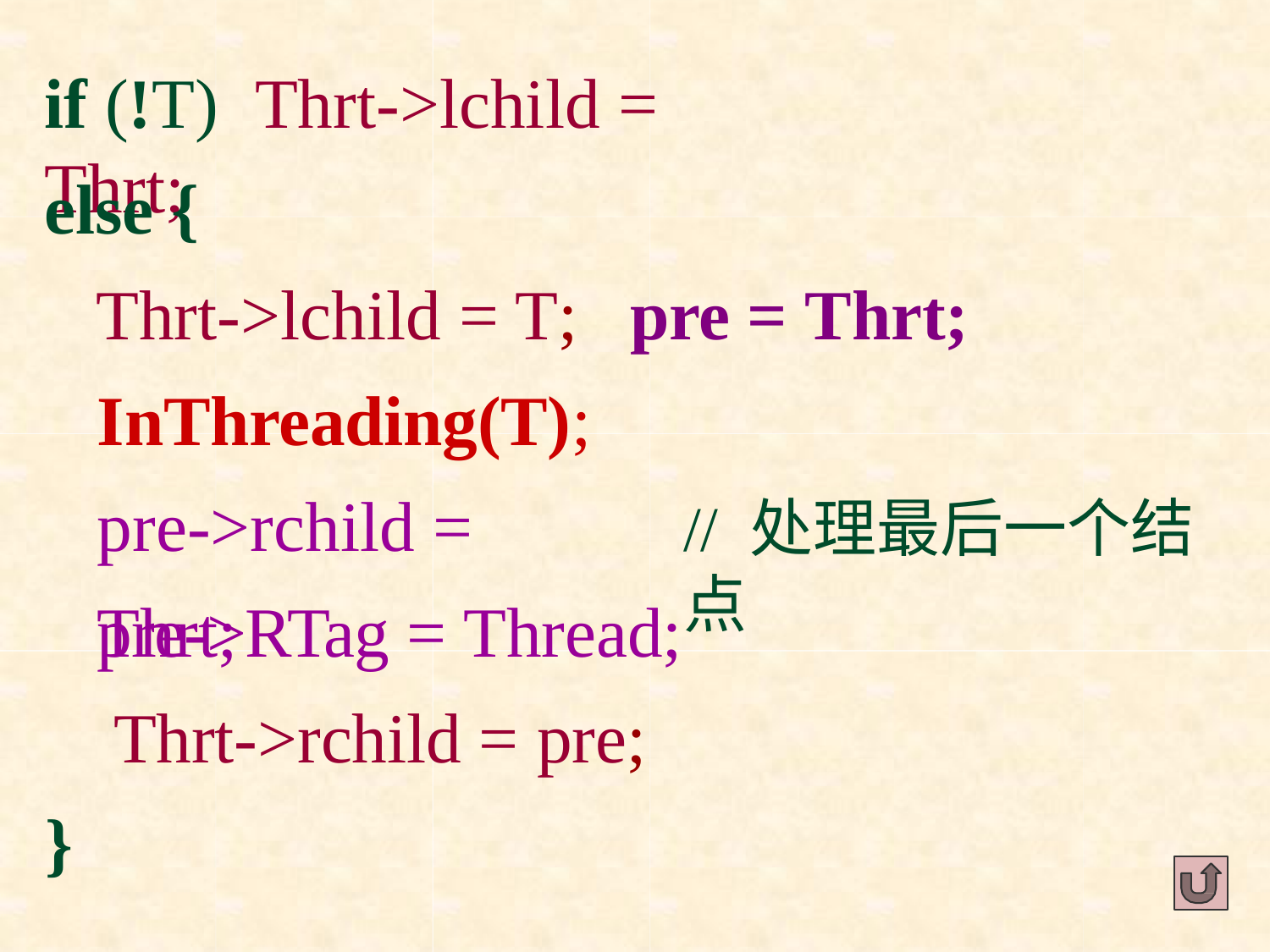

# if (!T)	Thrt->lchild = Thrt;
else {
Thrt->lchild = T;  InThreading(T);  pre->rchild = Thrt;
pre = Thrt;
// 处理最后一个结点
pre->RTag = Thread;  Thrt->rchild = pre;
}